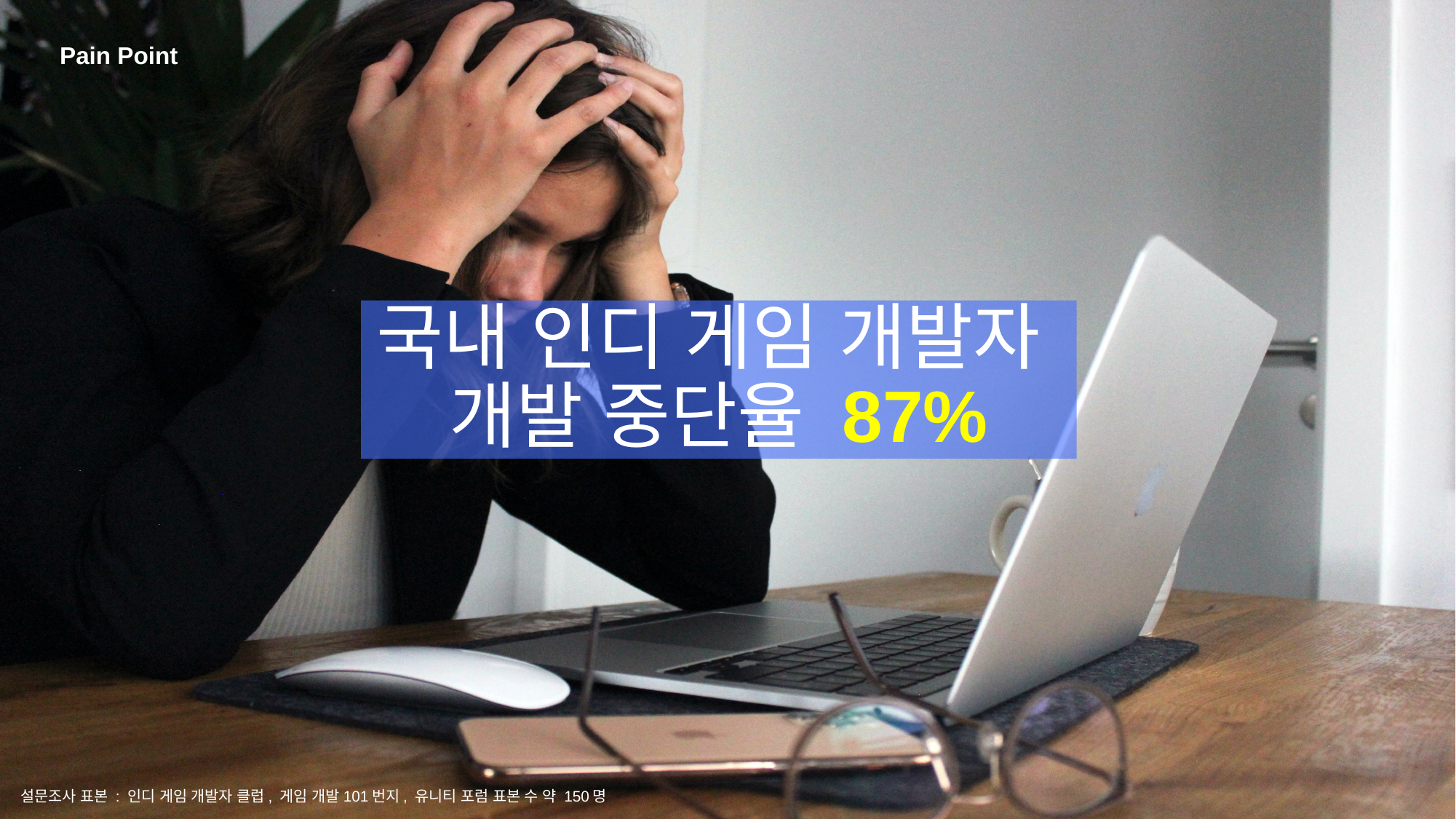

Pain Point
# 국내 인디 게임 개발자 개발 중단율 87%
설문조사 표본 : 인디 게임 개발자 클럽, 게임 개발101번지, 유니티 포럼 표본 수 약 150명